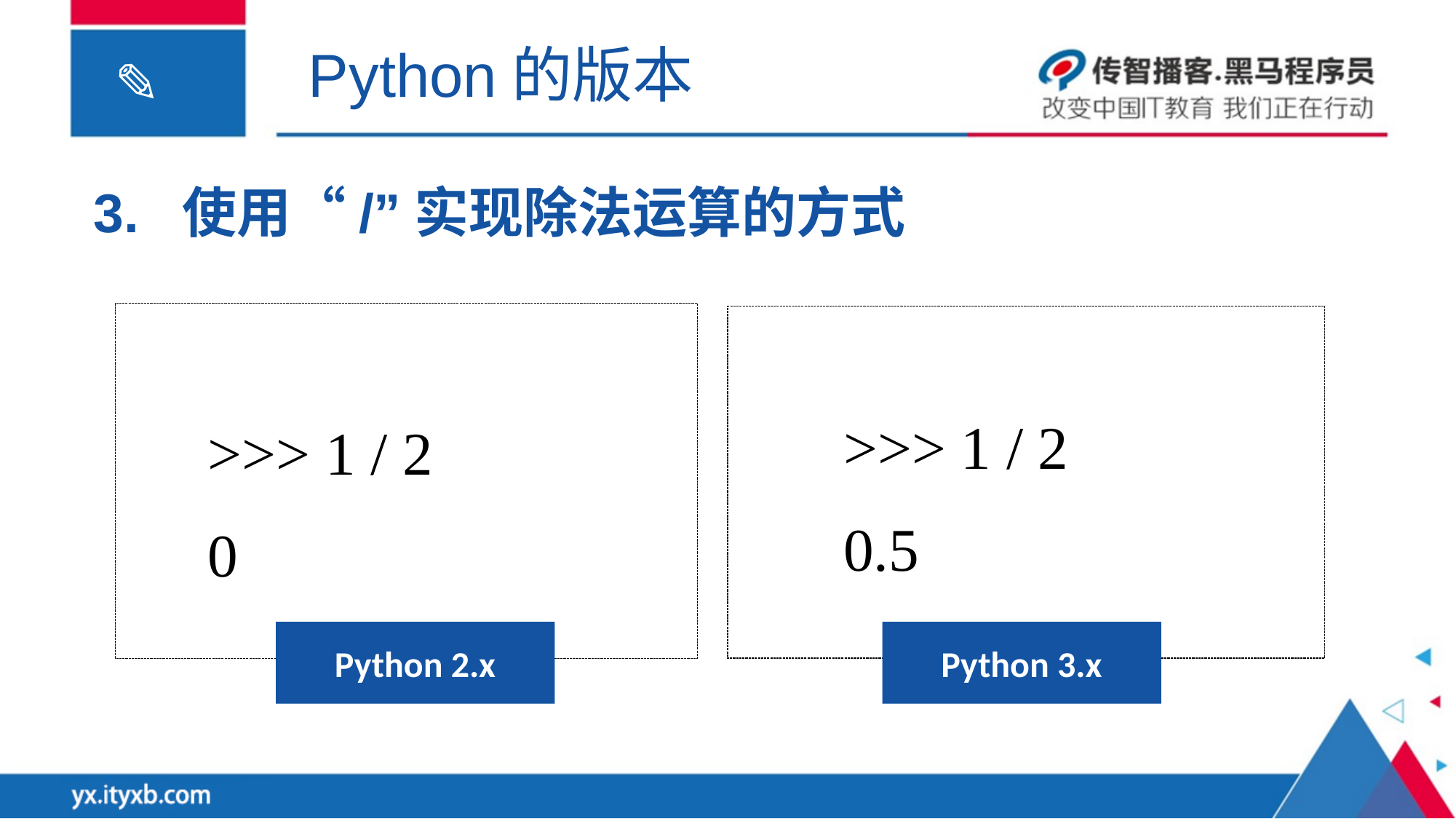

Python的版本
3.  使用“/”实现除法运算的方式

>>> 1 / 2
0.5
>>> 1 / 2
0
Python 2.x
Python 3.x